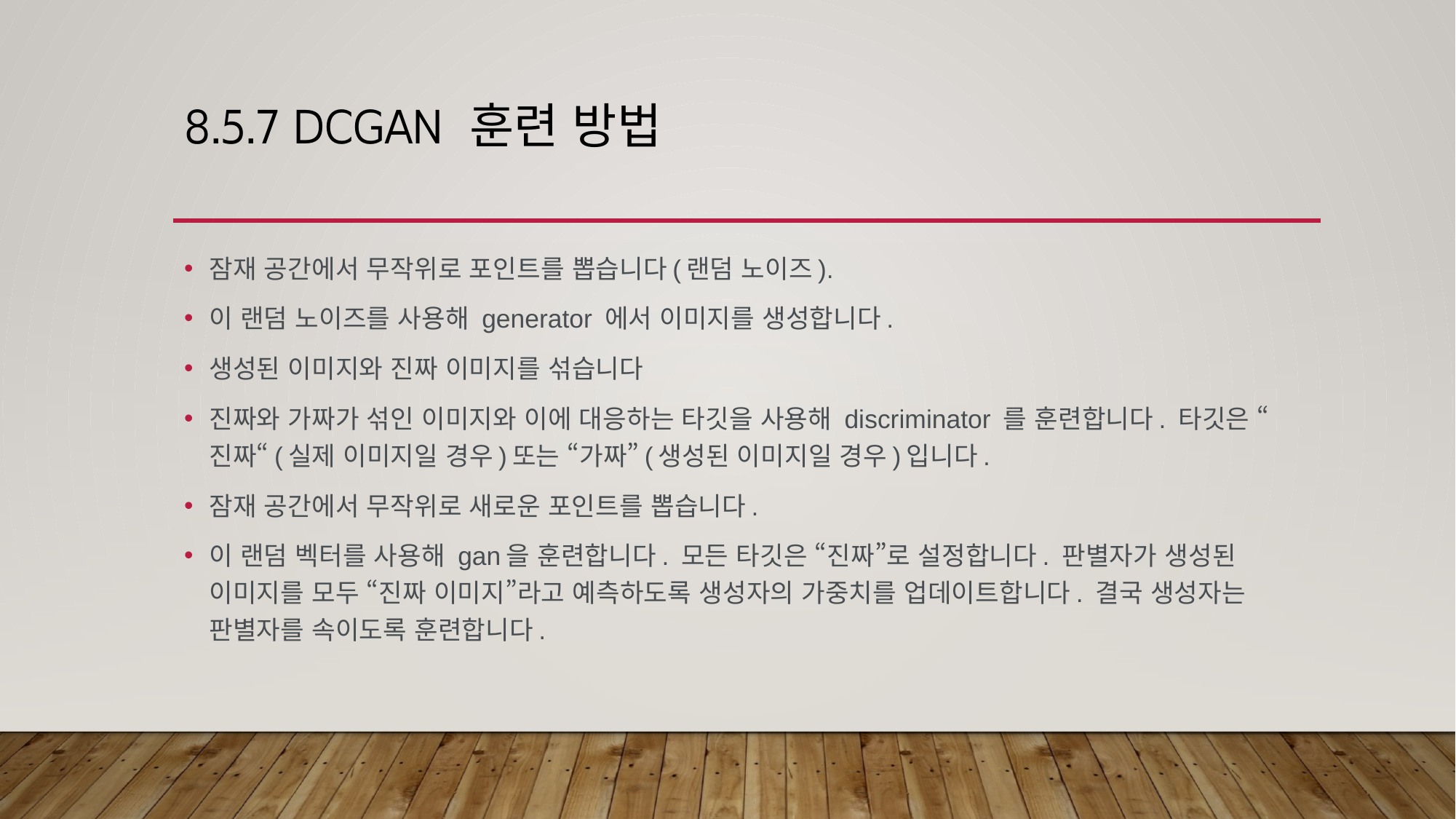

# 8.5.7 DCGAN 훈련 방법
잠재 공간에서 무작위로 포인트를 뽑습니다(랜덤 노이즈).
이 랜덤 노이즈를 사용해 generator 에서 이미지를 생성합니다.
생성된 이미지와 진짜 이미지를 섞습니다
진짜와 가짜가 섞인 이미지와 이에 대응하는 타깃을 사용해 discriminator 를 훈련합니다. 타깃은 “진짜“(실제 이미지일 경우)또는 “가짜”(생성된 이미지일 경우)입니다.
잠재 공간에서 무작위로 새로운 포인트를 뽑습니다.
이 랜덤 벡터를 사용해 gan을 훈련합니다. 모든 타깃은 “진짜”로 설정합니다. 판별자가 생성된 이미지를 모두 “진짜 이미지”라고 예측하도록 생성자의 가중치를 업데이트합니다. 결국 생성자는 판별자를 속이도록 훈련합니다.